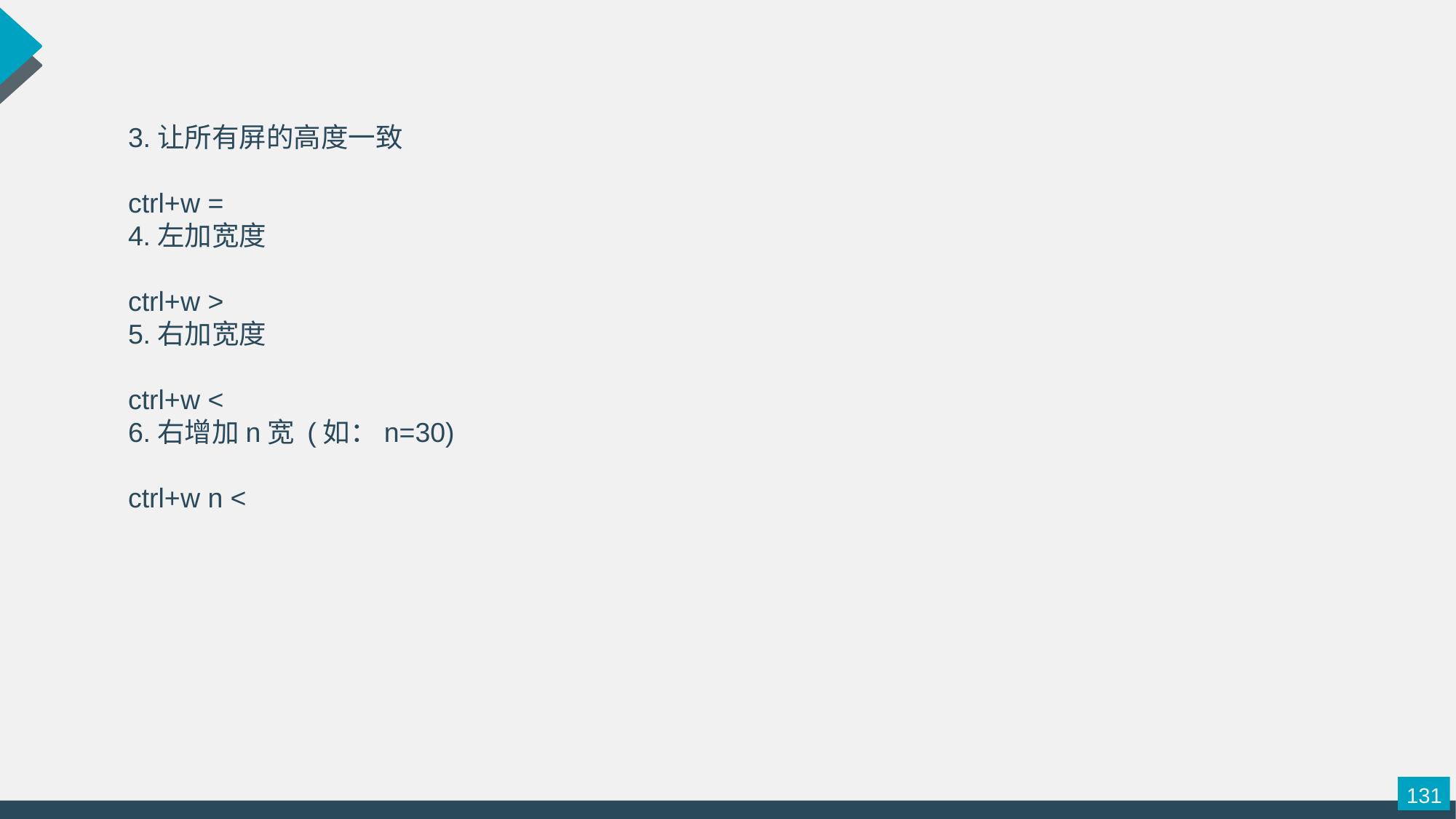

3.让所有屏的高度一致

ctrl+w =
4.左加宽度

ctrl+w >
5.右加宽度

ctrl+w <
6.右增加n宽 (如：n=30)

ctrl+w n <